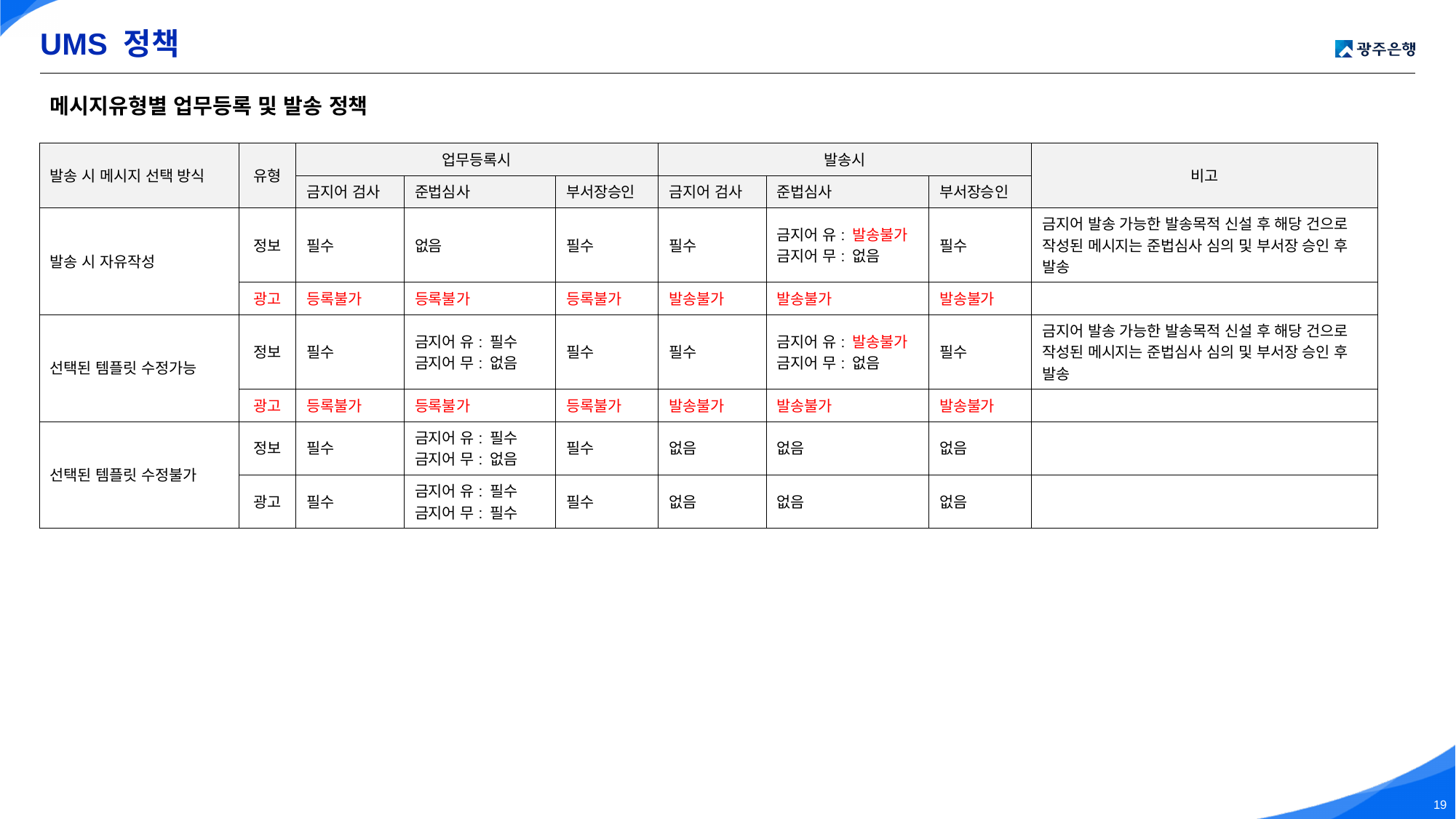

UMS 정책
메시지유형별 업무등록 및 발송 정책
| 발송 시 메시지 선택 방식 | 유형 | 업무등록시 |  |  | 발송시 |  |  | 비고 |
| --- | --- | --- | --- | --- | --- | --- | --- | --- |
|  |  | 금지어 검사 | 준법심사 | 부서장승인 | 금지어 검사 | 준법심사 | 부서장승인 |  |
| 발송 시 자유작성 | 정보 | 필수 | 없음 | 필수 | 필수 | 금지어 유: 발송불가 금지어 무: 없음 | 필수 | 금지어 발송 가능한 발송목적 신설 후 해당 건으로 작성된 메시지는 준법심사 심의 및 부서장 승인 후 발송 |
|  | 광고 | 등록불가 | 등록불가 | 등록불가 | 발송불가 | 발송불가 | 발송불가 |  |
| 선택된 템플릿 수정가능 | 정보 | 필수 | 금지어 유: 필수 금지어 무: 없음 | 필수 | 필수 | 금지어 유: 발송불가 금지어 무: 없음 | 필수 | 금지어 발송 가능한 발송목적 신설 후 해당 건으로 작성된 메시지는 준법심사 심의 및 부서장 승인 후 발송 |
|  | 광고 | 등록불가 | 등록불가 | 등록불가 | 발송불가 | 발송불가 | 발송불가 |  |
| 선택된 템플릿 수정불가 | 정보 | 필수 | 금지어 유: 필수 금지어 무: 없음 | 필수 | 없음 | 없음 | 없음 |  |
|  | 광고 | 필수 | 금지어 유: 필수 금지어 무: 필수 | 필수 | 없음 | 없음 | 없음 |  |